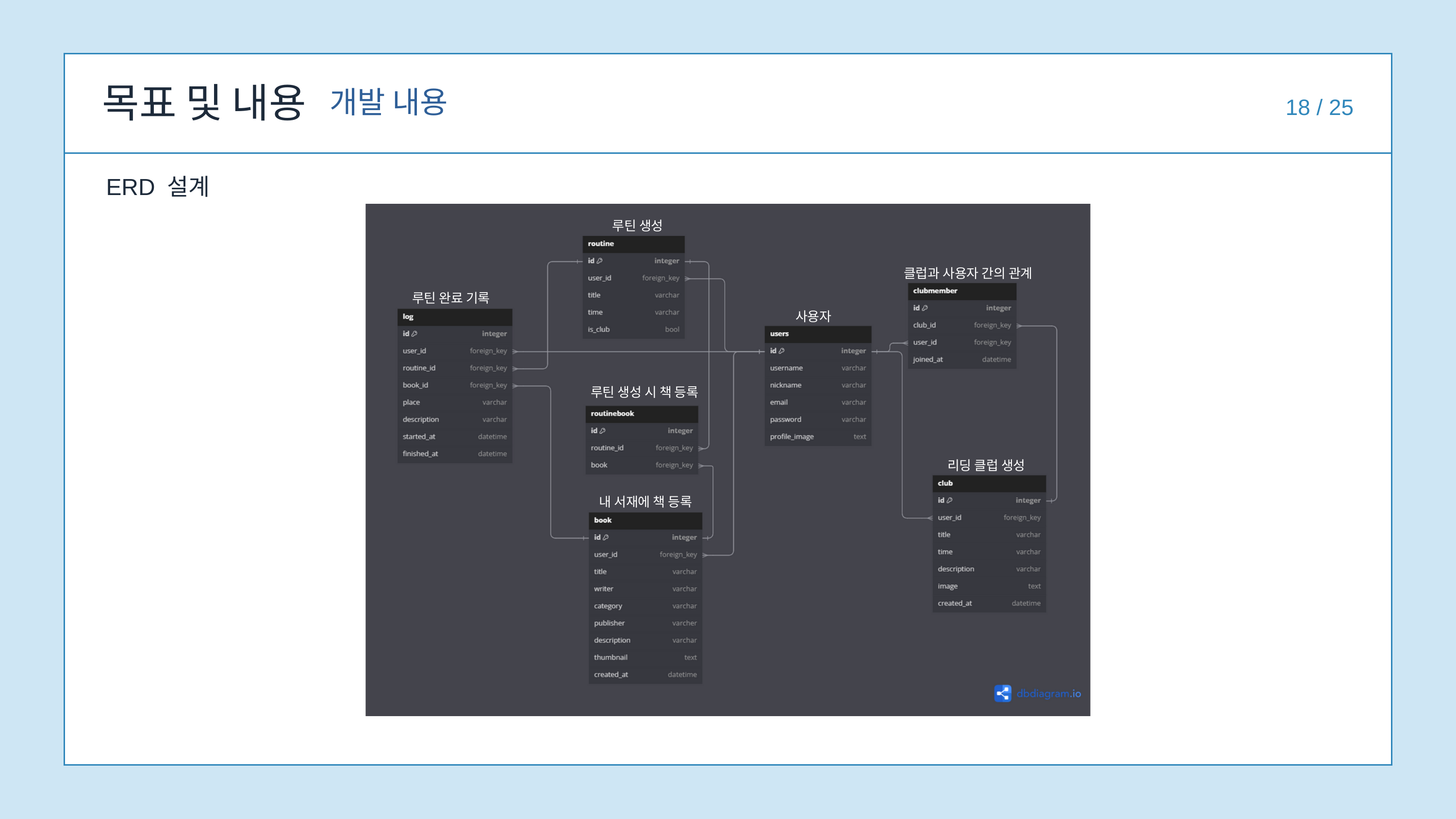

목표 및 내용
개발 내용
18 / 25

ERD 설계

루틴 생성
클럽과 사용자 간의 관계
루틴 완료 기록
사용자
루틴 생성 시 책 등록
리딩 클럽 생성
내 서재에 책 등록